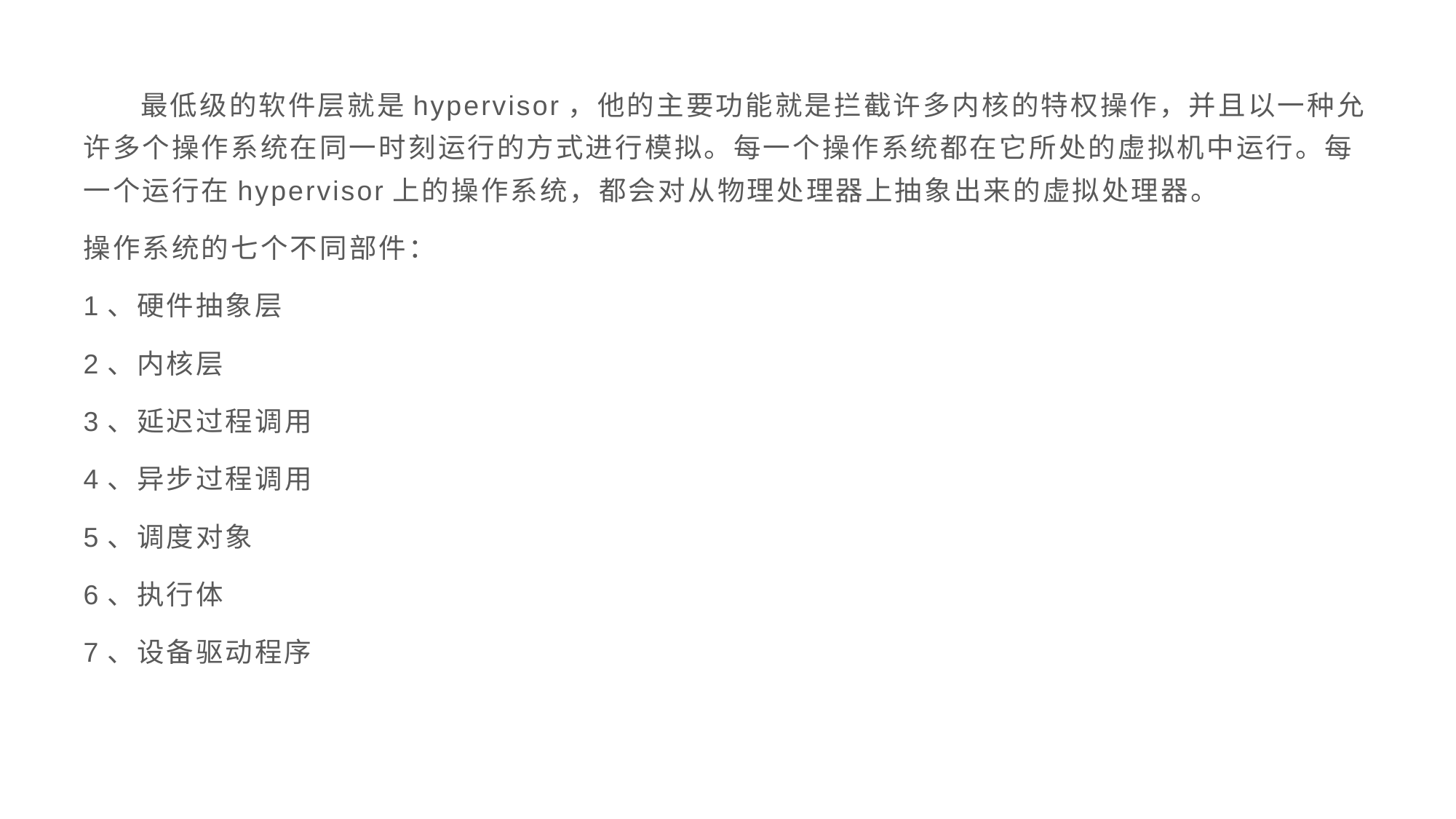

最低级的软件层就是hypervisor，他的主要功能就是拦截许多内核的特权操作，并且以一种允许多个操作系统在同一时刻运行的方式进行模拟。每一个操作系统都在它所处的虚拟机中运行。每一个运行在hypervisor上的操作系统，都会对从物理处理器上抽象出来的虚拟处理器。
操作系统的七个不同部件：
1、硬件抽象层
2、内核层
3、延迟过程调用
4、异步过程调用
5、调度对象
6、执行体
7、设备驱动程序